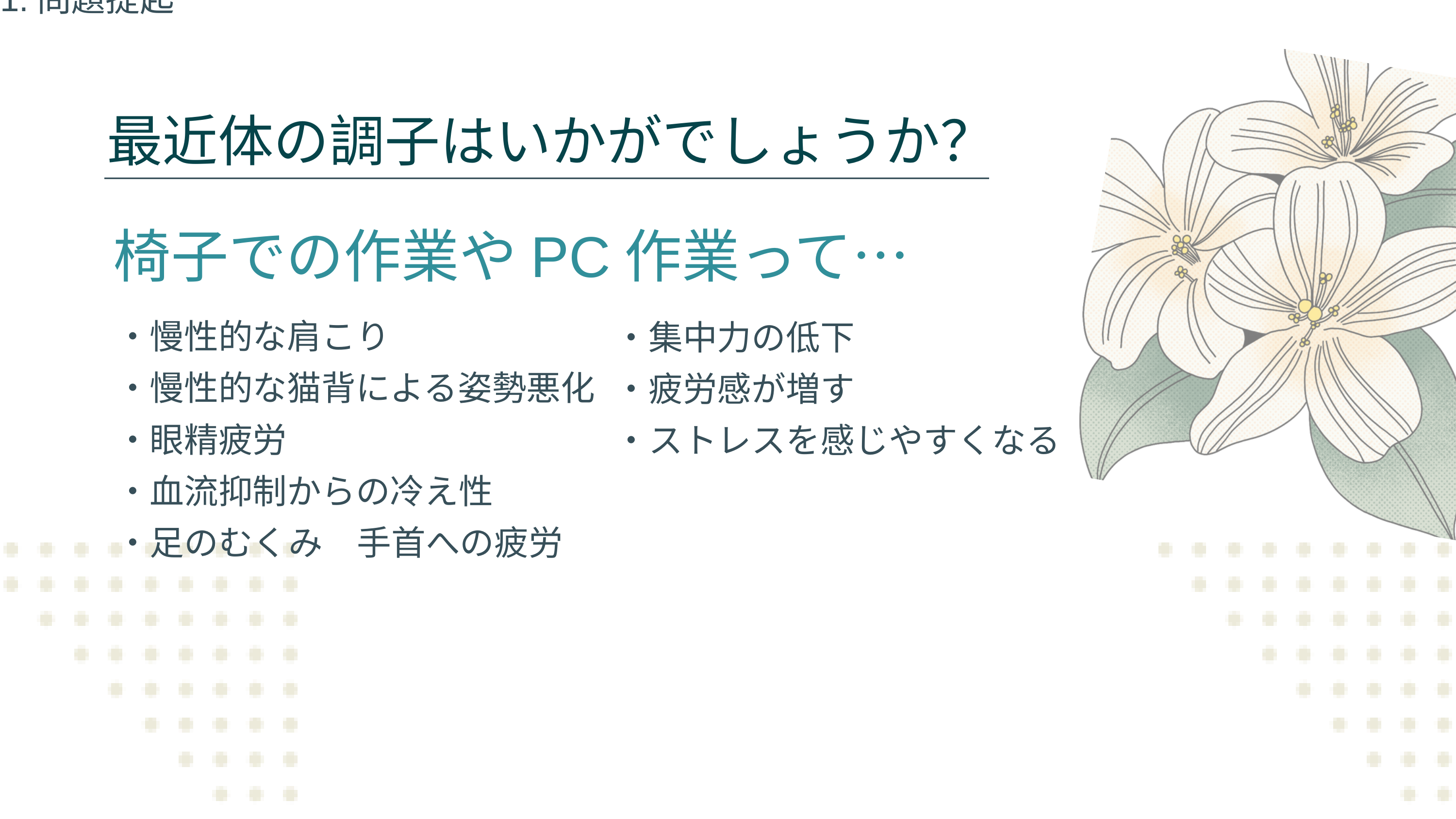

1.問題提起

最近体の調子はいかがでしょうか？

椅子での作業やPC作業って…
・慢性的な肩こり
・慢性的な猫背による姿勢悪化
・眼精疲労
・血流抑制からの冷え性
・足のむくみ　手首への疲労

・集中力の低下
・疲労感が増す
・ストレスを感じやすくなる